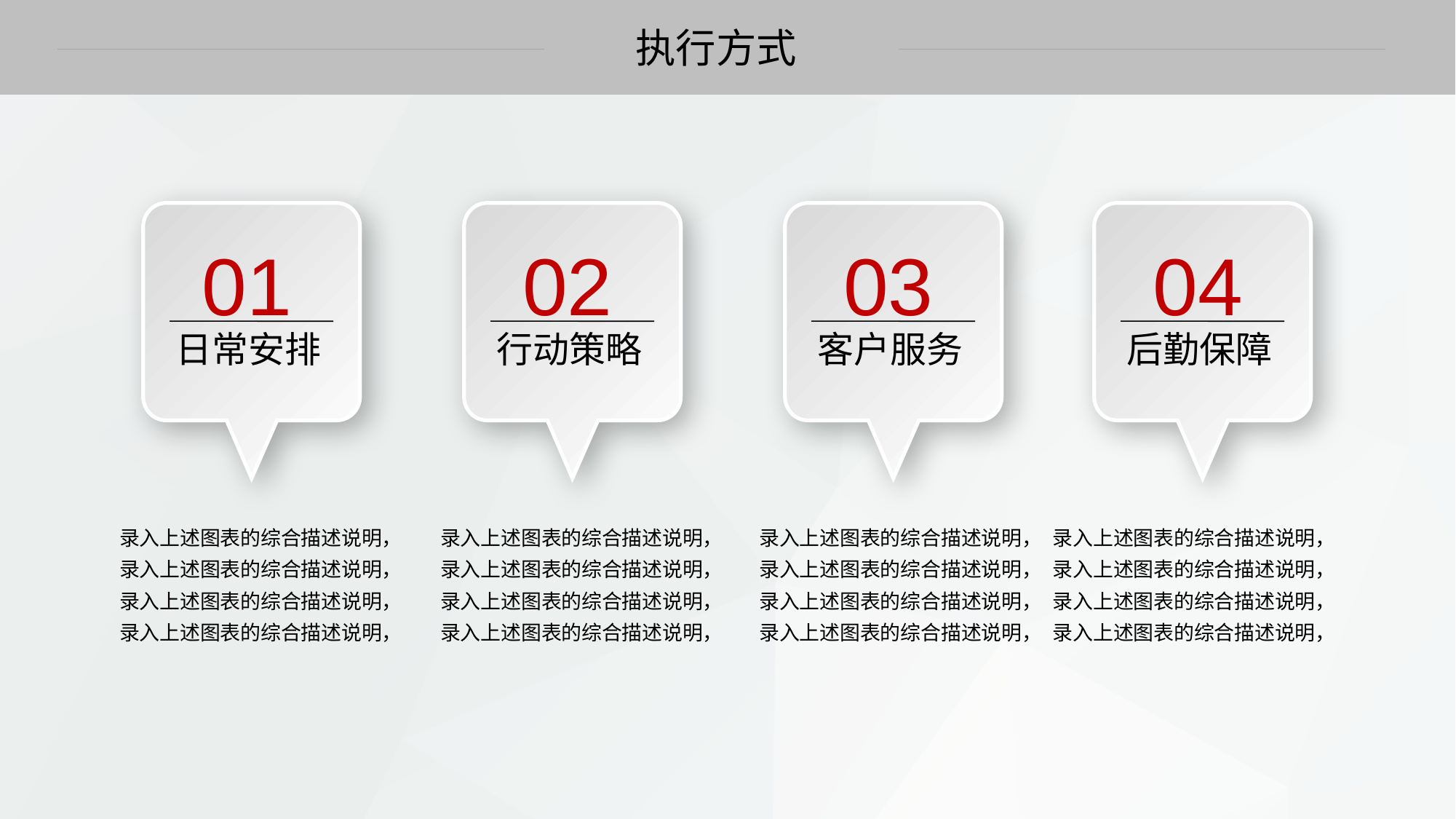

执行方式

01
日常安排

02
行动策略

03
客户服务

04
后勤保障

录入上述图表的综合描述说明，
录入上述图表的综合描述说明，
录入上述图表的综合描述说明，
录入上述图表的综合描述说明，
录入上述图表的综合描述说明，
录入上述图表的综合描述说明，
录入上述图表的综合描述说明，
录入上述图表的综合描述说明，
录入上述图表的综合描述说明，
录入上述图表的综合描述说明，
录入上述图表的综合描述说明，
录入上述图表的综合描述说明，
录入上述图表的综合描述说明，
录入上述图表的综合描述说明，
录入上述图表的综合描述说明，
录入上述图表的综合描述说明，
延时文字，不要可以删除